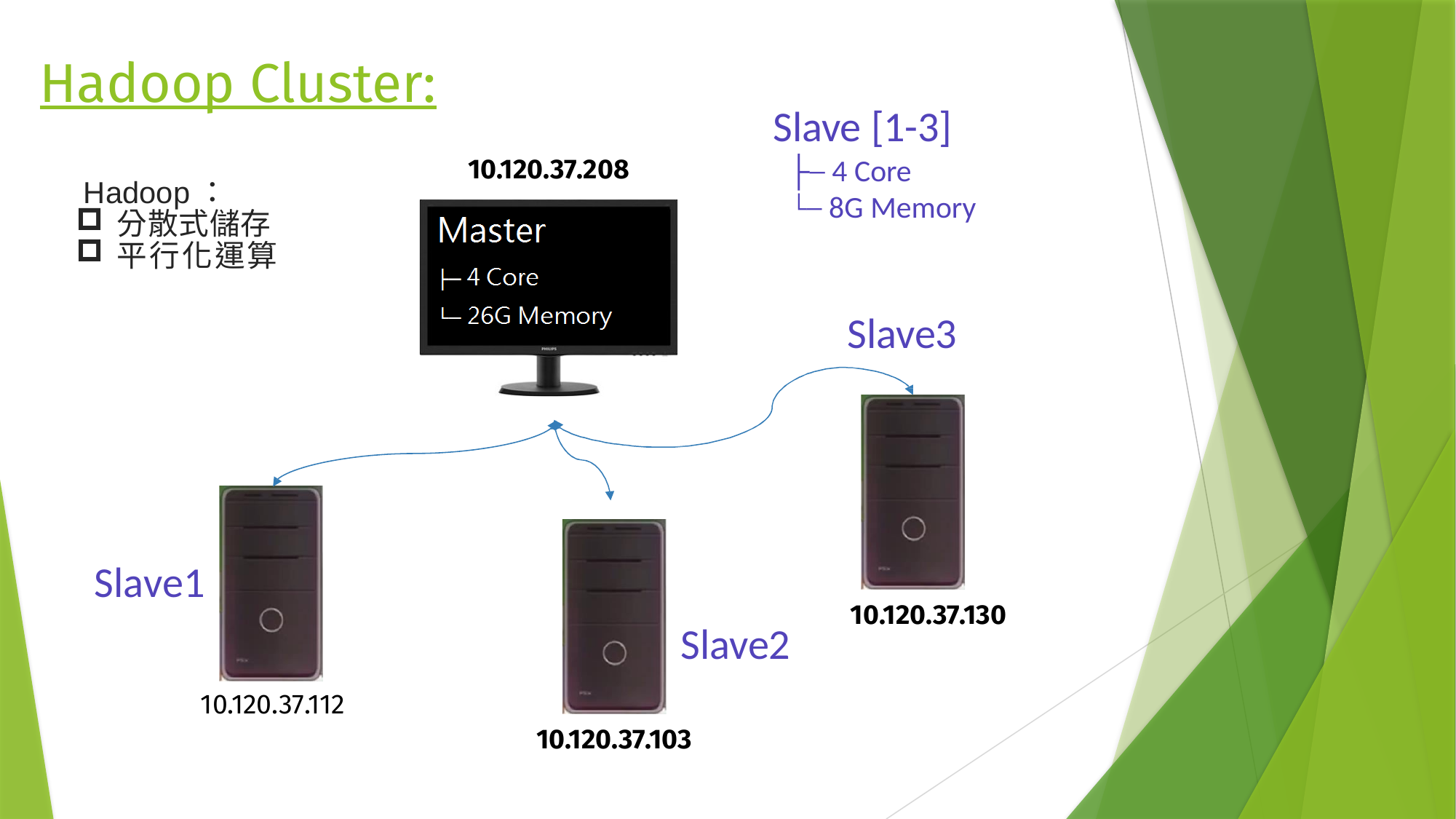

# Hadoop Cluster:
Slave [1-3]
├─ 4 Core
└─ 8G Memory
10.120.37.208
Hadoop：
分散式儲存
平行化運算

Slave3

Slave1

10.120.37.130
Slave2
10.120.37.112
10.120.37.103